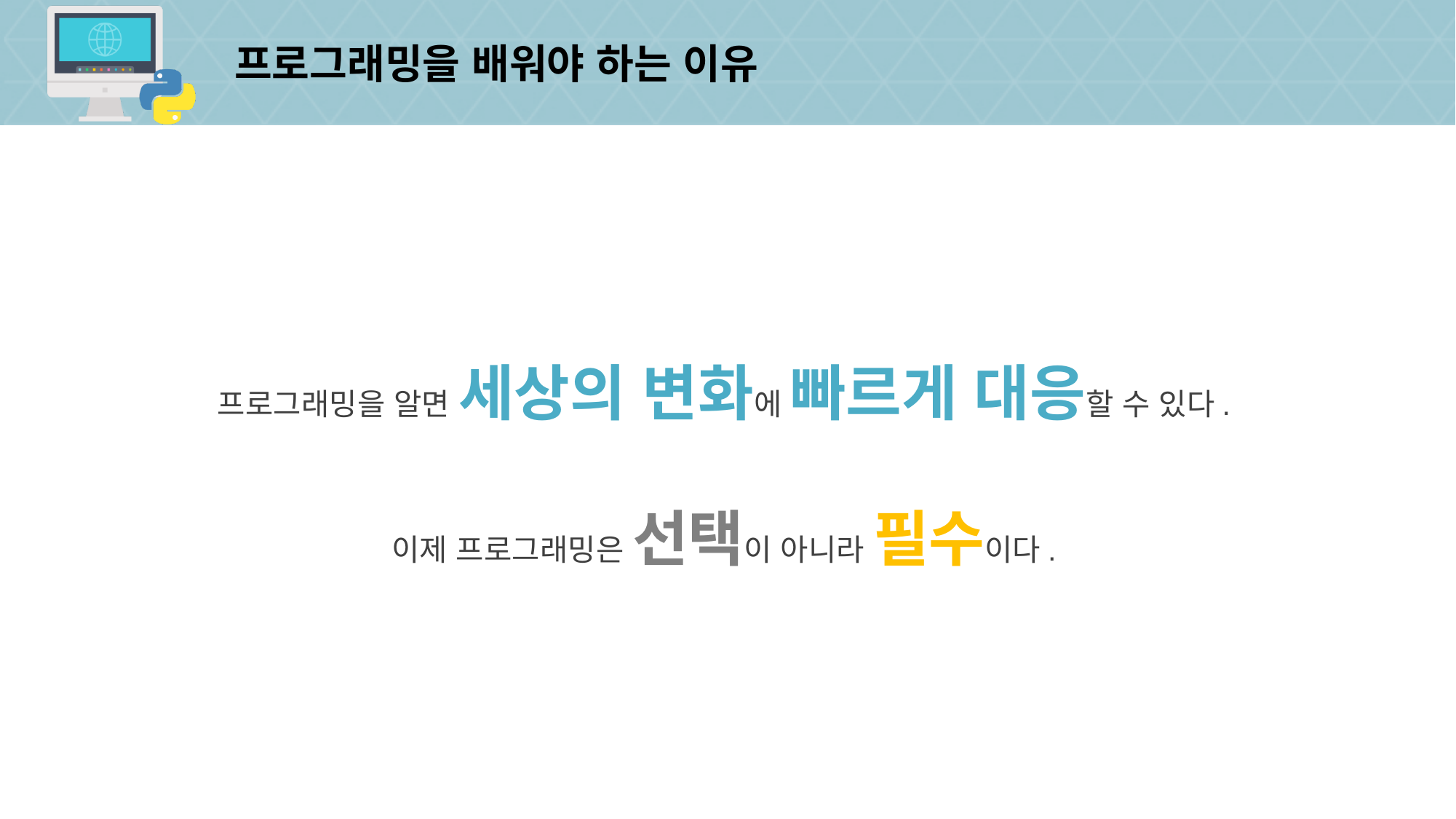

# 프로그래밍을 배워야 하는 이유
프로그래밍을 알면 세상의 변화에 빠르게 대응할 수 있다.
이제 프로그래밍은 선택이 아니라 필수이다.